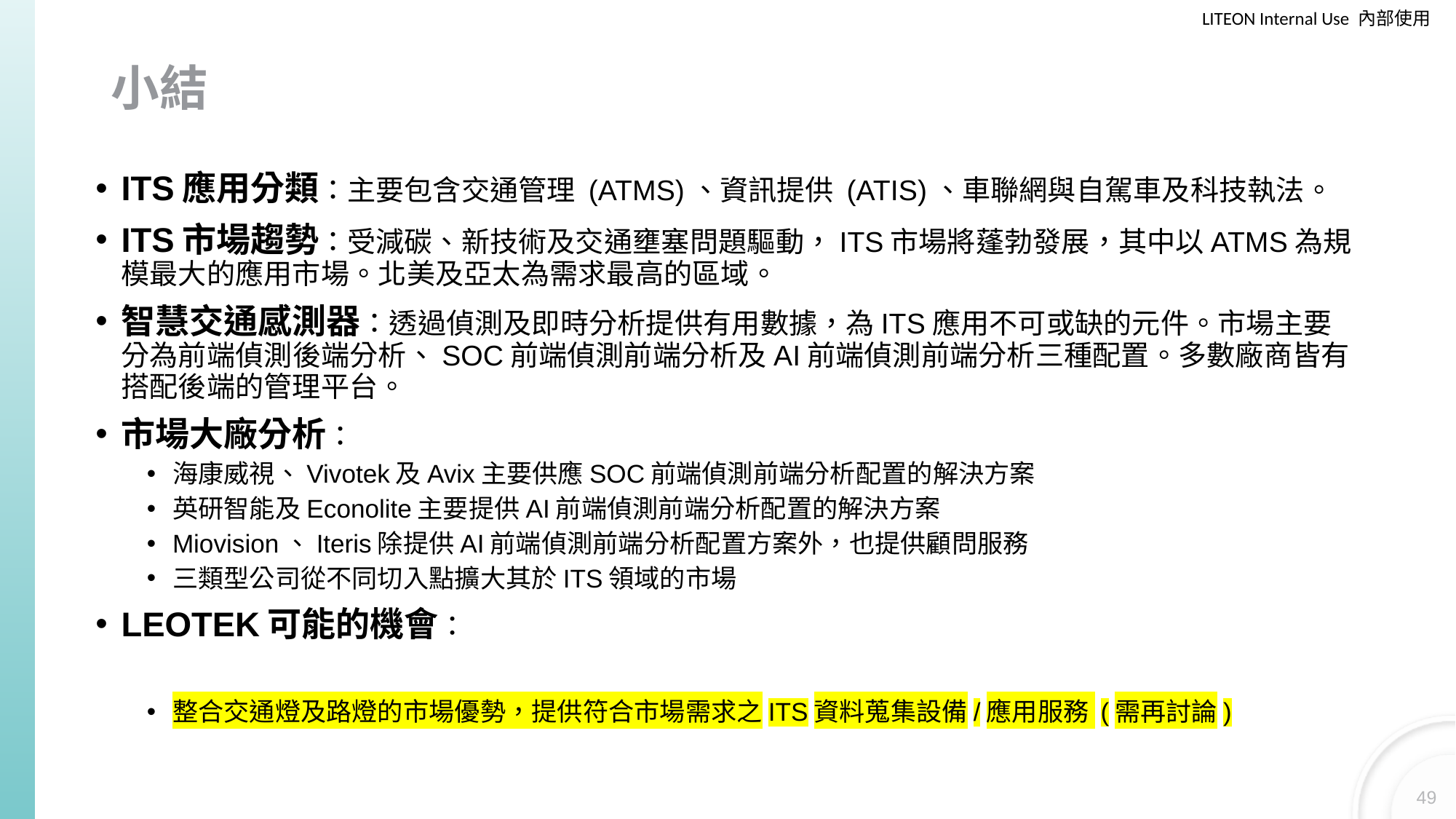

# 小結
ITS應用分類：主要包含交通管理 (ATMS)、資訊提供 (ATIS)、車聯網與自駕車及科技執法。
ITS市場趨勢：受減碳、新技術及交通壅塞問題驅動，ITS市場將蓬勃發展，其中以ATMS為規模最大的應用市場。北美及亞太為需求最高的區域。
智慧交通感測器：透過偵測及即時分析提供有用數據，為ITS應用不可或缺的元件。市場主要分為前端偵測後端分析、SOC前端偵測前端分析及AI前端偵測前端分析三種配置。多數廠商皆有搭配後端的管理平台。
市場大廠分析：
海康威視、Vivotek及Avix主要供應SOC前端偵測前端分析配置的解決方案
英研智能及Econolite主要提供AI前端偵測前端分析配置的解決方案
Miovision、Iteris除提供AI前端偵測前端分析配置方案外，也提供顧問服務
三類型公司從不同切入點擴大其於ITS領域的市場
LEOTEK可能的機會：

整合交通燈及路燈的市場優勢，提供符合市場需求之ITS資料蒐集設備/應用服務 (需再討論)
49